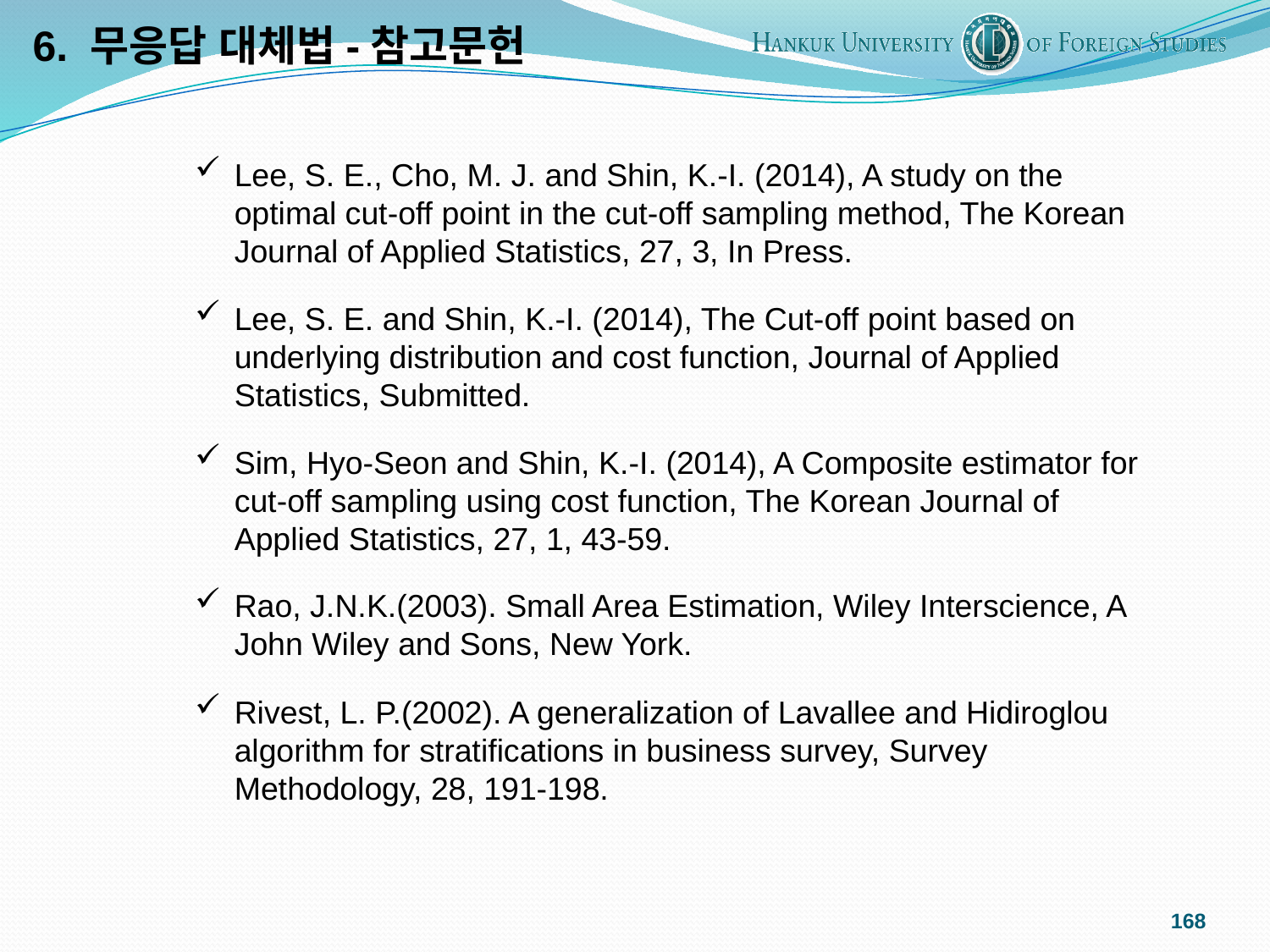

6. 무응답 대체법-참고문헌
Lee, S. E., Cho, M. J. and Shin, K.-I. (2014), A study on the optimal cut-off point in the cut-off sampling method, The Korean Journal of Applied Statistics, 27, 3, In Press.

Lee, S. E. and Shin, K.-I. (2014), The Cut-off point based on underlying distribution and cost function, Journal of Applied Statistics, Submitted.

Sim, Hyo-Seon and Shin, K.-I. (2014), A Composite estimator for cut-off sampling using cost function, The Korean Journal of Applied Statistics, 27, 1, 43-59.

Rao, J.N.K.(2003). Small Area Estimation, Wiley Interscience, A John Wiley and Sons, New York.

Rivest, L. P.(2002). A generalization of Lavallee and Hidiroglou algorithm for stratifications in business survey, Survey Methodology, 28, 191-198.
168